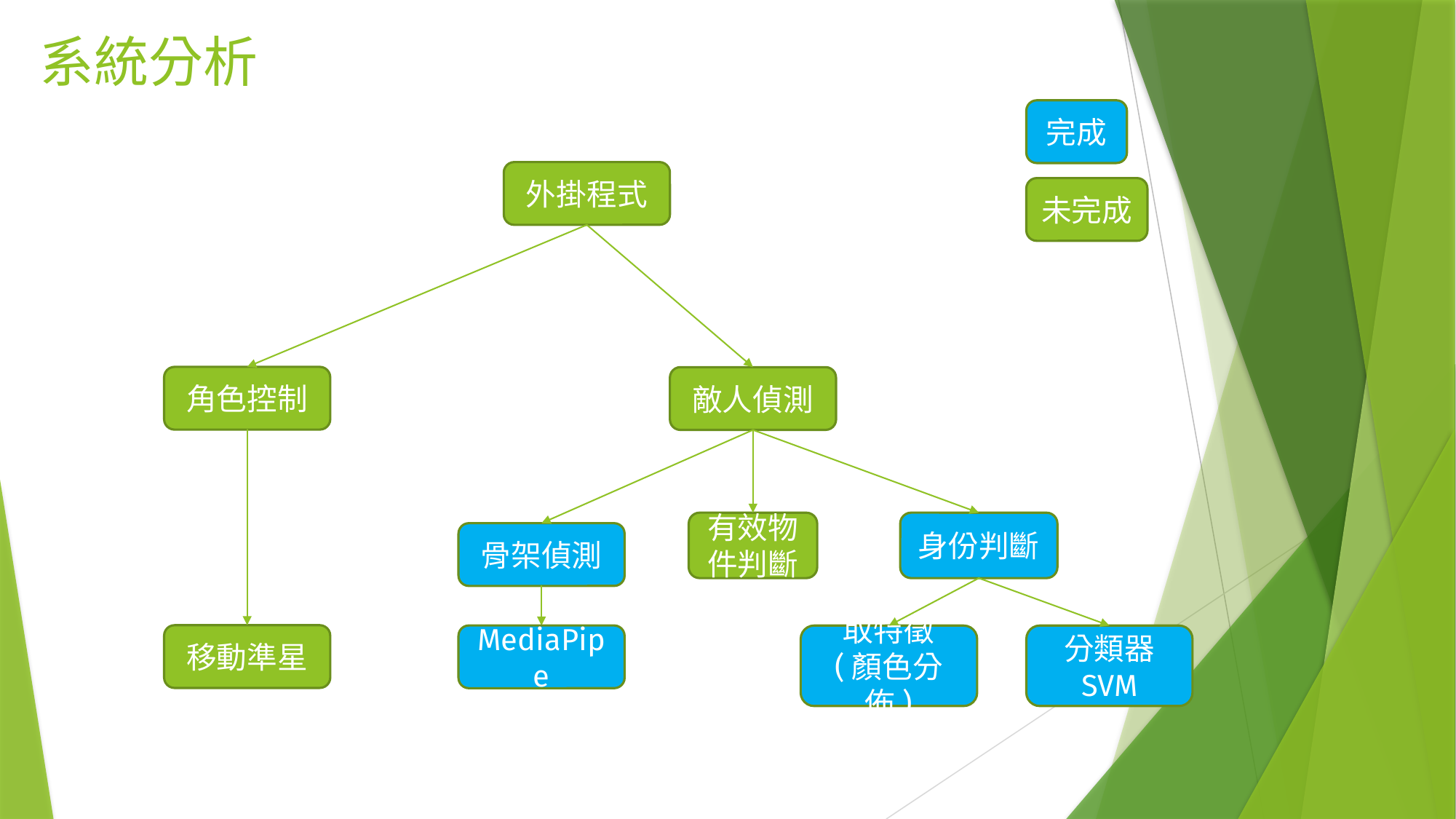

# 系統分析
完成
外掛程式
未完成
角色控制
敵人偵測
有效物件判斷
身份判斷
骨架偵測
移動準星
MediaPipe
取特徵
(顏色分佈)
分類器
SVM